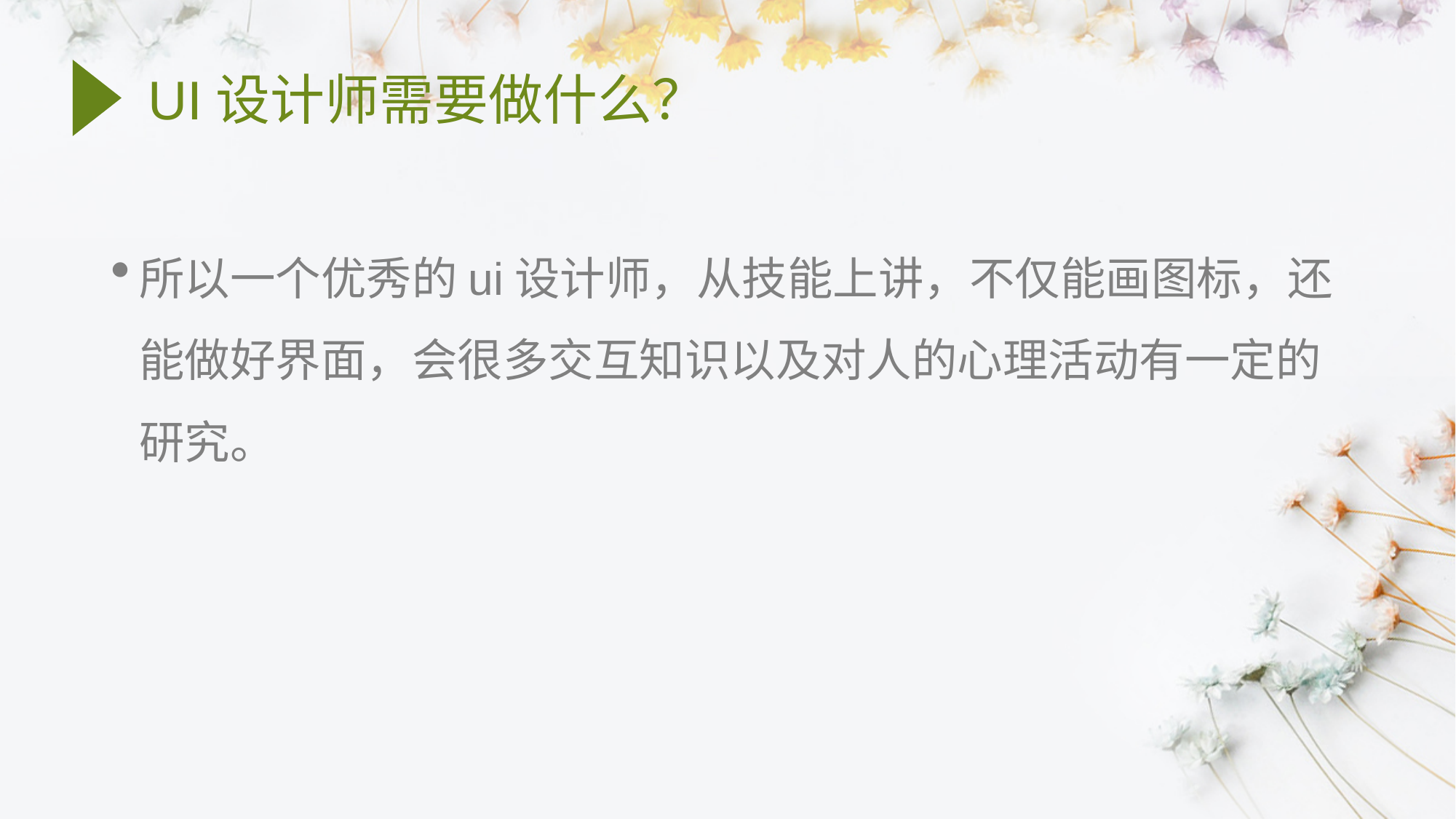

# UI设计师需要做什么？
所以一个优秀的ui设计师，从技能上讲，不仅能画图标，还能做好界面，会很多交互知识以及对人的心理活动有一定的研究。